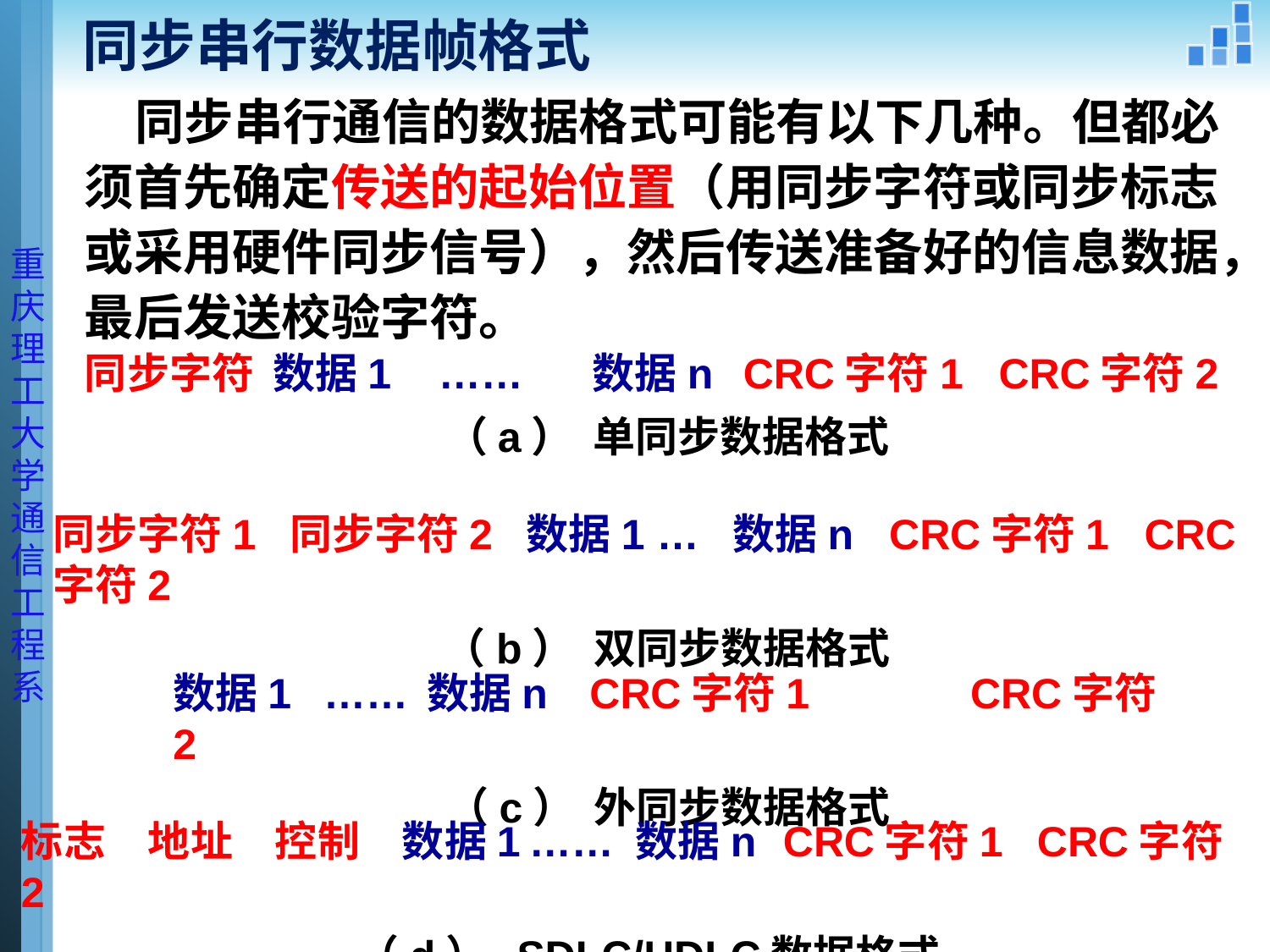

# 同步串行数据帧格式
同步串行通信的数据格式可能有以下几种。但都必须首先确定传送的起始位置（用同步字符或同步标志或采用硬件同步信号），然后传送准备好的信息数据，最后发送校验字符。
同步字符  数据1    ……	数据n	  CRC字符1   CRC字符2
（a）  单同步数据格式
同步字符1  同步字符2  数据1 …  数据n   CRC字符1   CRC字符2
（b）  双同步数据格式
数据1	  ……	数据n	   CRC字符1	   CRC字符2
（c）  外同步数据格式
标志	地址	控制	数据1	…… 数据n	CRC字符1	CRC字符2
 （d）  SDLC/HDLC数据格式